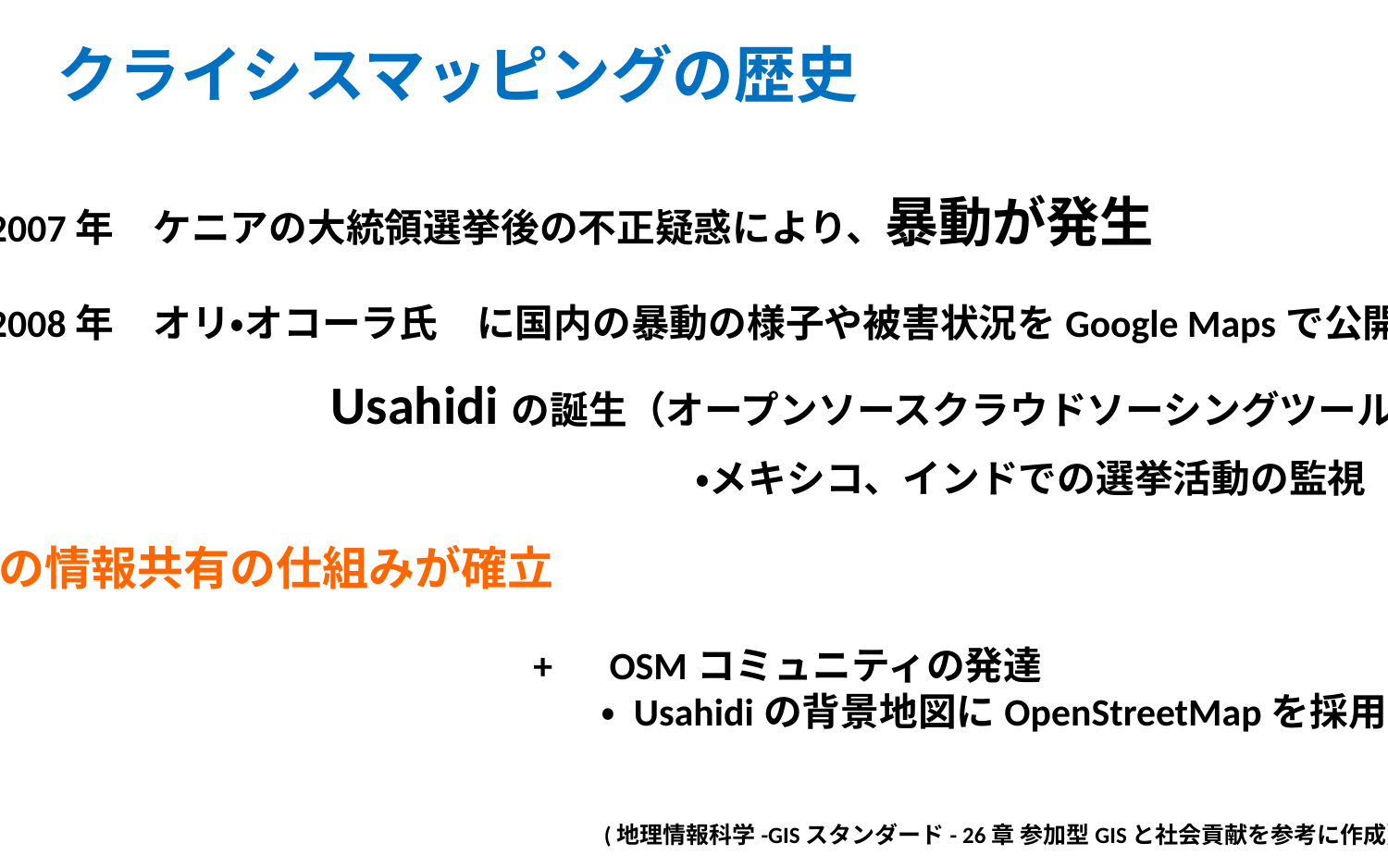

# クライシスマッピングの歴史
2007年　ケニアの大統領選挙後の不正疑惑により、暴動が発生

2008年　オリ・オコーラ氏　に国内の暴動の様子や被害状況をGoogle Mapsで公開
Usahidiの誕生（オープンソースクラウドソーシングツール）
・メキシコ、インドでの選挙活動の監視
現地の情報共有の仕組みが確立

　　　　　　　　　　　　　　　　+　OSMコミュニティの発達
　　　　　　　　　　　　　　　　　　・ Usahidiの背景地図にOpenStreetMapを採用

(地理情報科学-GISスタンダード- 26章 参加型GISと社会貢献を参考に作成）